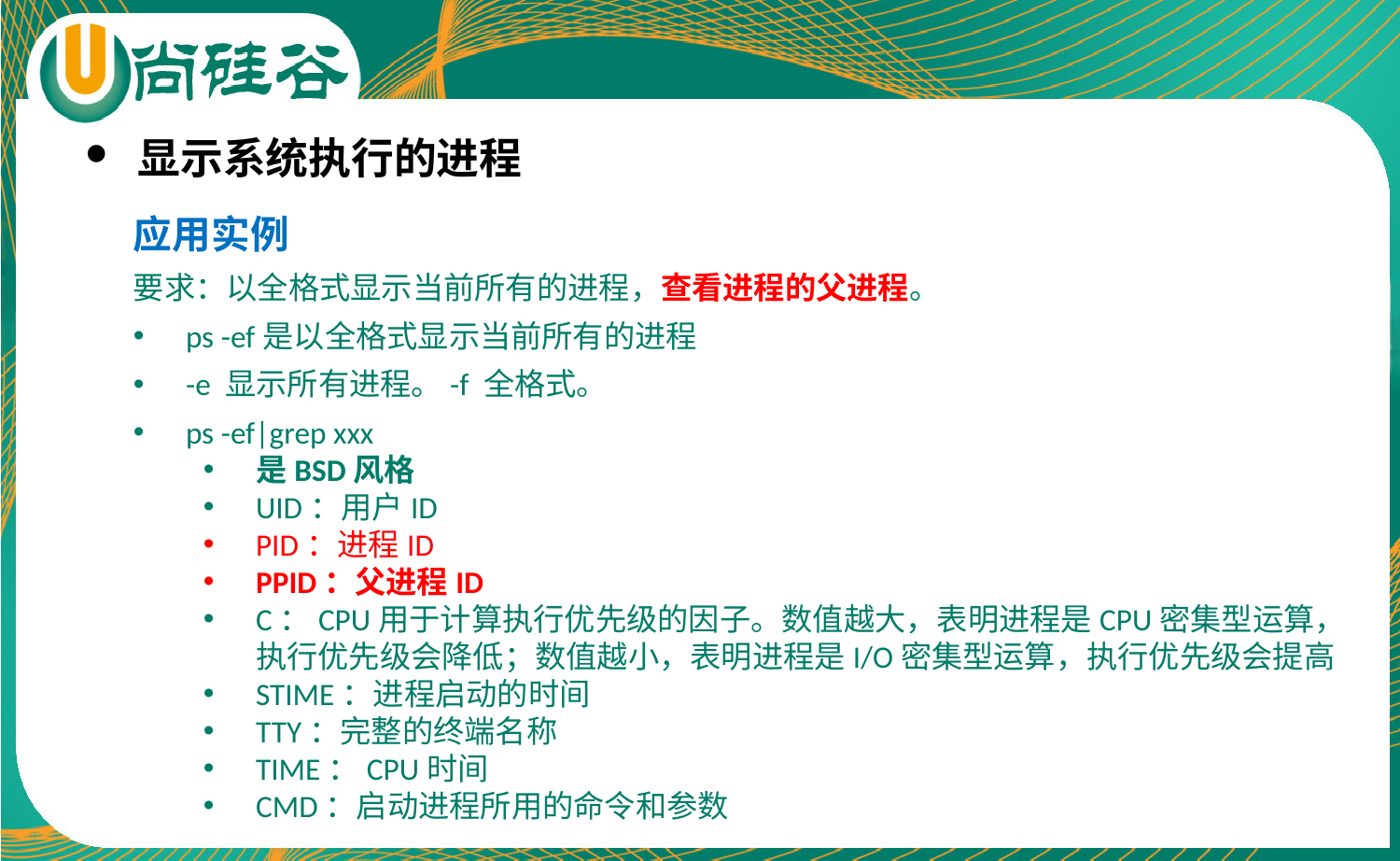

显示系统执行的进程
应用实例
要求：以全格式显示当前所有的进程，查看进程的父进程。
ps -ef是以全格式显示当前所有的进程
-e 显示所有进程。-f 全格式。
ps -ef|grep xxx
是BSD风格
UID：用户ID
PID：进程ID
PPID：父进程ID
C：CPU用于计算执行优先级的因子。数值越大，表明进程是CPU密集型运算，执行优先级会降低；数值越小，表明进程是I/O密集型运算，执行优先级会提高
STIME：进程启动的时间
TTY：完整的终端名称
TIME：CPU时间
CMD：启动进程所用的命令和参数